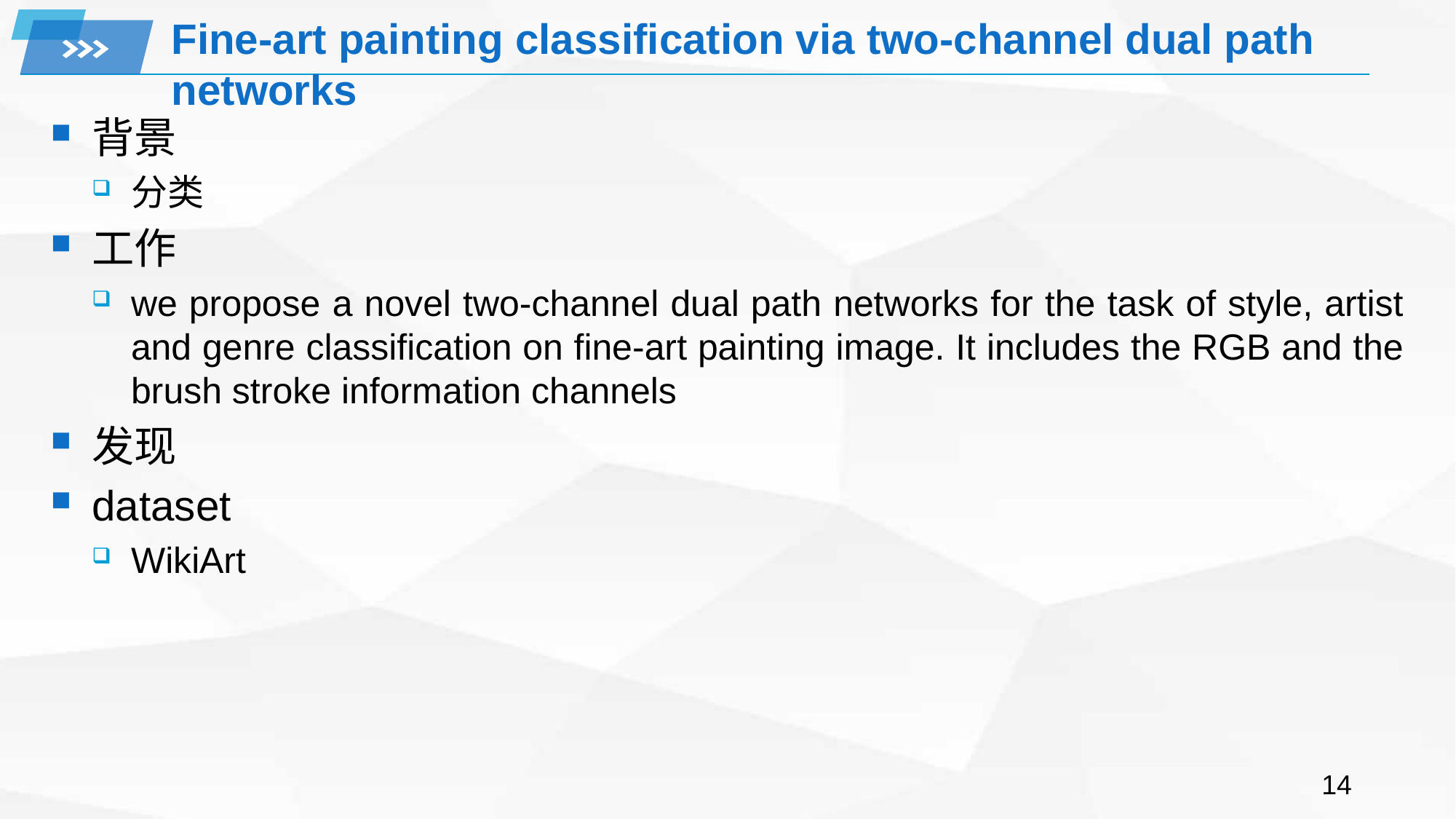

# Fine‐art painting classification via two‐channel dual path networks
背景
分类
工作
we propose a novel two-channel dual path networks for the task of style, artist and genre classification on fine-art painting image. It includes the RGB and the brush stroke information channels
发现
dataset
WikiArt